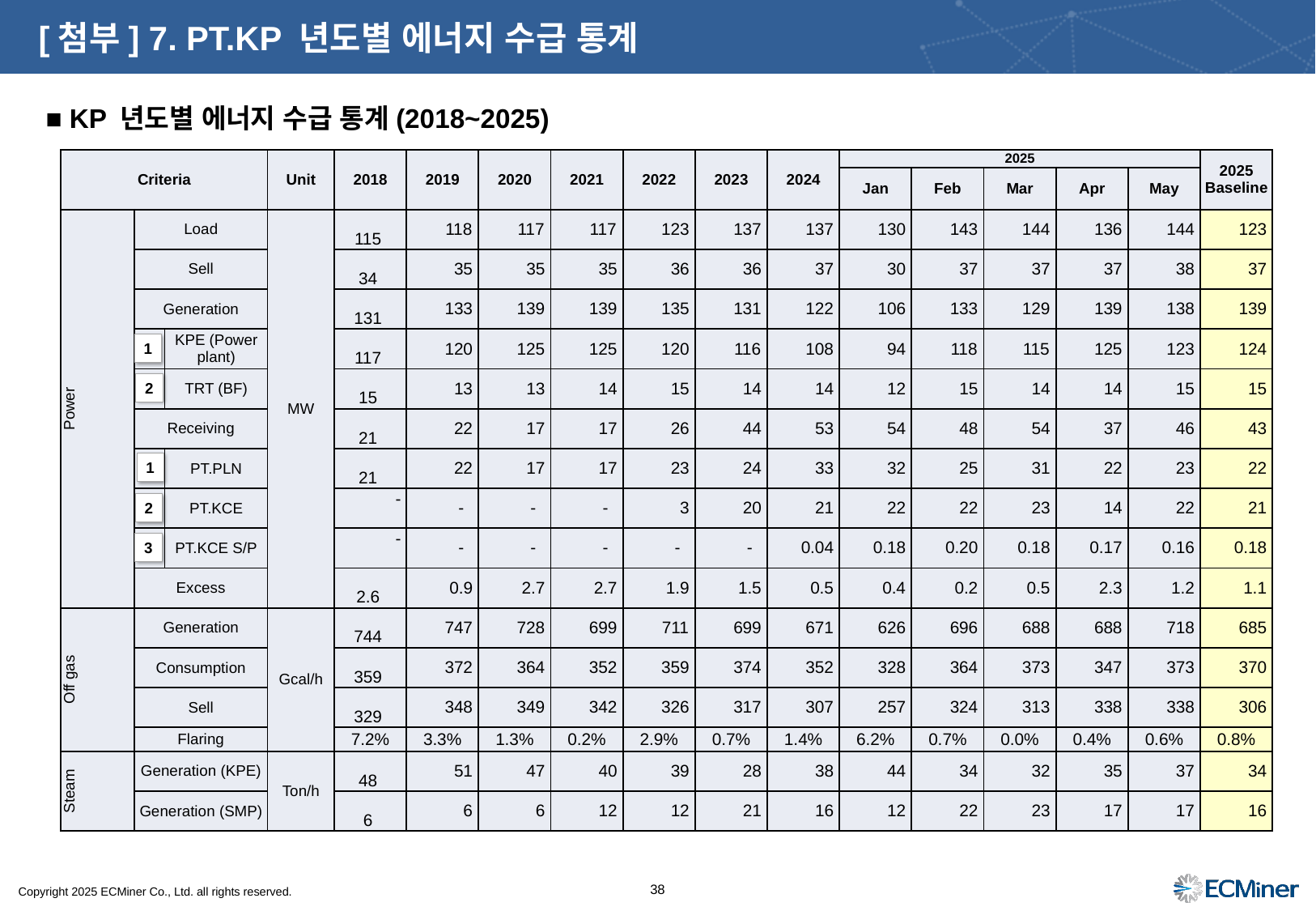

# [첨부] 7. PT.KP 년도별 에너지 수급 통계
■ KP 년도별 에너지 수급 통계(2018~2025)
| Criteria |  |  | Unit | 2018 | 2019 | 2020 | 2021 | 2022 | 2023 | 2024 | 2025 |  |  |  |  | 2025 Baseline |
| --- | --- | --- | --- | --- | --- | --- | --- | --- | --- | --- | --- | --- | --- | --- | --- | --- |
|  |  |  |  |  |  |  |  |  |  |  | Jan | Feb | Mar | Apr | May |  |
| Power | Load |  | MW | 115 | 118 | 117 | 117 | 123 | 137 | 137 | 130 | 143 | 144 | 136 | 144 | 123 |
|  | Sell |  |  | 34 | 35 | 35 | 35 | 36 | 36 | 37 | 30 | 37 | 37 | 37 | 38 | 37 |
|  | Generation |  |  | 131 | 133 | 139 | 139 | 135 | 131 | 122 | 106 | 133 | 129 | 139 | 138 | 139 |
|  |  | KPE (Power plant) |  | 117 | 120 | 125 | 125 | 120 | 116 | 108 | 94 | 118 | 115 | 125 | 123 | 124 |
|  |  | TRT (BF) |  | 15 | 13 | 13 | 14 | 15 | 14 | 14 | 12 | 15 | 14 | 14 | 15 | 15 |
|  | Receiving |  |  | 21 | 22 | 17 | 17 | 26 | 44 | 53 | 54 | 48 | 54 | 37 | 46 | 43 |
|  |  | PT.PLN |  | 21 | 22 | 17 | 17 | 23 | 24 | 33 | 32 | 25 | 31 | 22 | 23 | 22 |
|  |  | PT.KCE |  | - | - | - | - | 3 | 20 | 21 | 22 | 22 | 23 | 14 | 22 | 21 |
|  |  | PT.KCE S/P |  | - | - | - | - | - | - | 0.04 | 0.18 | 0.20 | 0.18 | 0.17 | 0.16 | 0.18 |
|  | Excess |  |  | 2.6 | 0.9 | 2.7 | 2.7 | 1.9 | 1.5 | 0.5 | 0.4 | 0.2 | 0.5 | 2.3 | 1.2 | 1.1 |
| Off gas | Generation |  | Gcal/h | 744 | 747 | 728 | 699 | 711 | 699 | 671 | 626 | 696 | 688 | 688 | 718 | 685 |
|  | Consumption |  |  | 359 | 372 | 364 | 352 | 359 | 374 | 352 | 328 | 364 | 373 | 347 | 373 | 370 |
|  | Sell |  |  | 329 | 348 | 349 | 342 | 326 | 317 | 307 | 257 | 324 | 313 | 338 | 338 | 306 |
|  | Flaring |  |  | 7.2% | 3.3% | 1.3% | 0.2% | 2.9% | 0.7% | 1.4% | 6.2% | 0.7% | 0.0% | 0.4% | 0.6% | 0.8% |
| Steam | Generation (KPE) |  | Ton/h | 48 | 51 | 47 | 40 | 39 | 28 | 38 | 44 | 34 | 32 | 35 | 37 | 34 |
|  | Generation (SMP) |  |  | 6 | 6 | 6 | 12 | 12 | 21 | 16 | 12 | 22 | 23 | 17 | 17 | 16 |
1
2
1
2
3